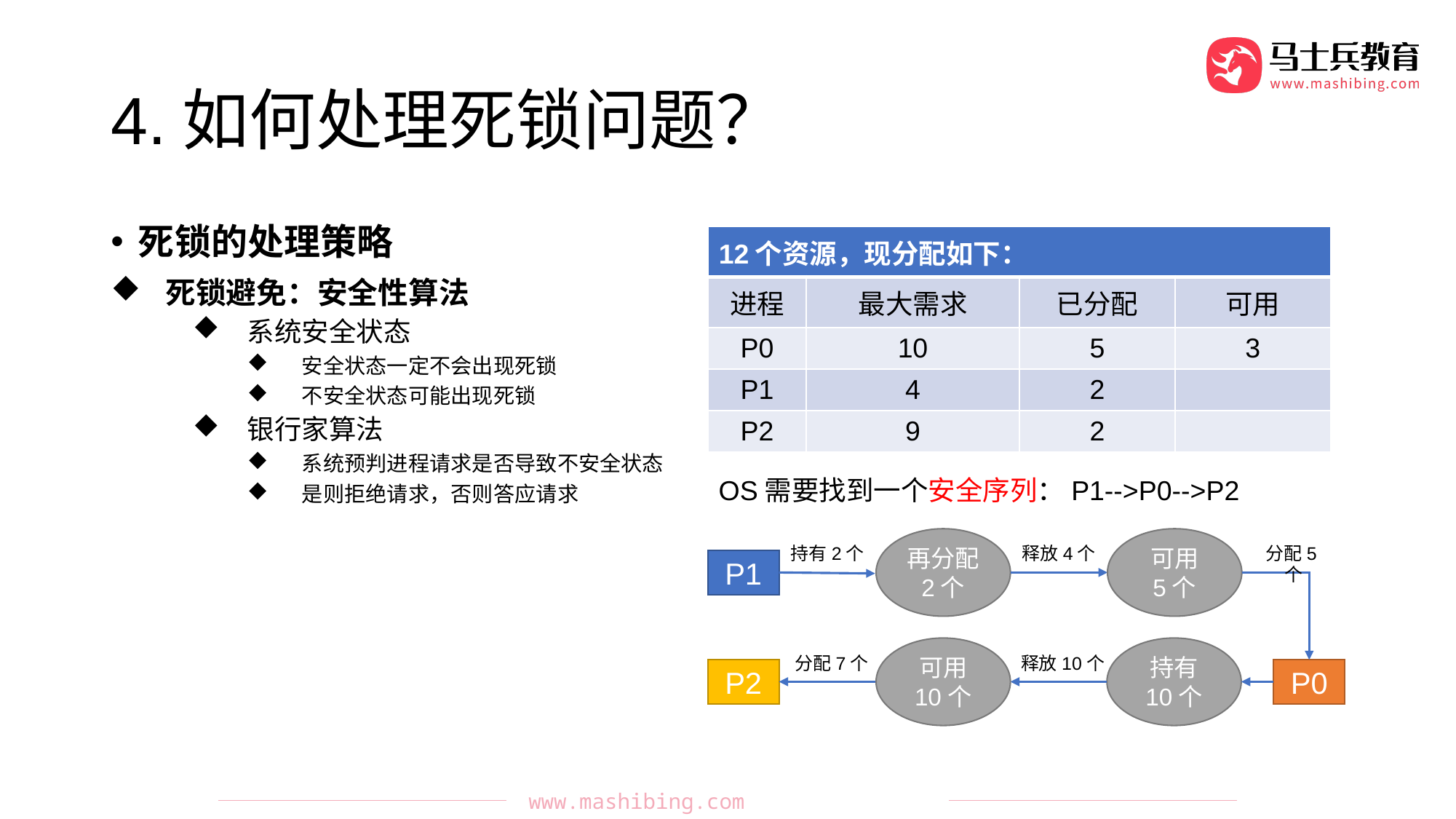

# 4.如何处理死锁问题？
死锁的处理策略
死锁避免：安全性算法
系统安全状态
安全状态一定不会出现死锁
不安全状态可能出现死锁
银行家算法
系统预判进程请求是否导致不安全状态
是则拒绝请求，否则答应请求

| 12个资源，现分配如下： |  |  |  |
| --- | --- | --- | --- |
| 进程 | 最大需求 | 已分配 | 可用 |
| P0 | 10 | 5 | 3 |
| P1 | 4 | 2 |  |
| P2 | 9 | 2 |  |
OS需要找到一个安全序列：P1-->P0-->P2
再分配
2个
可用
5个
持有2个
释放4个
分配5个
P1
可用
10个
持有
10个
分配7个
释放10个
P2
P0